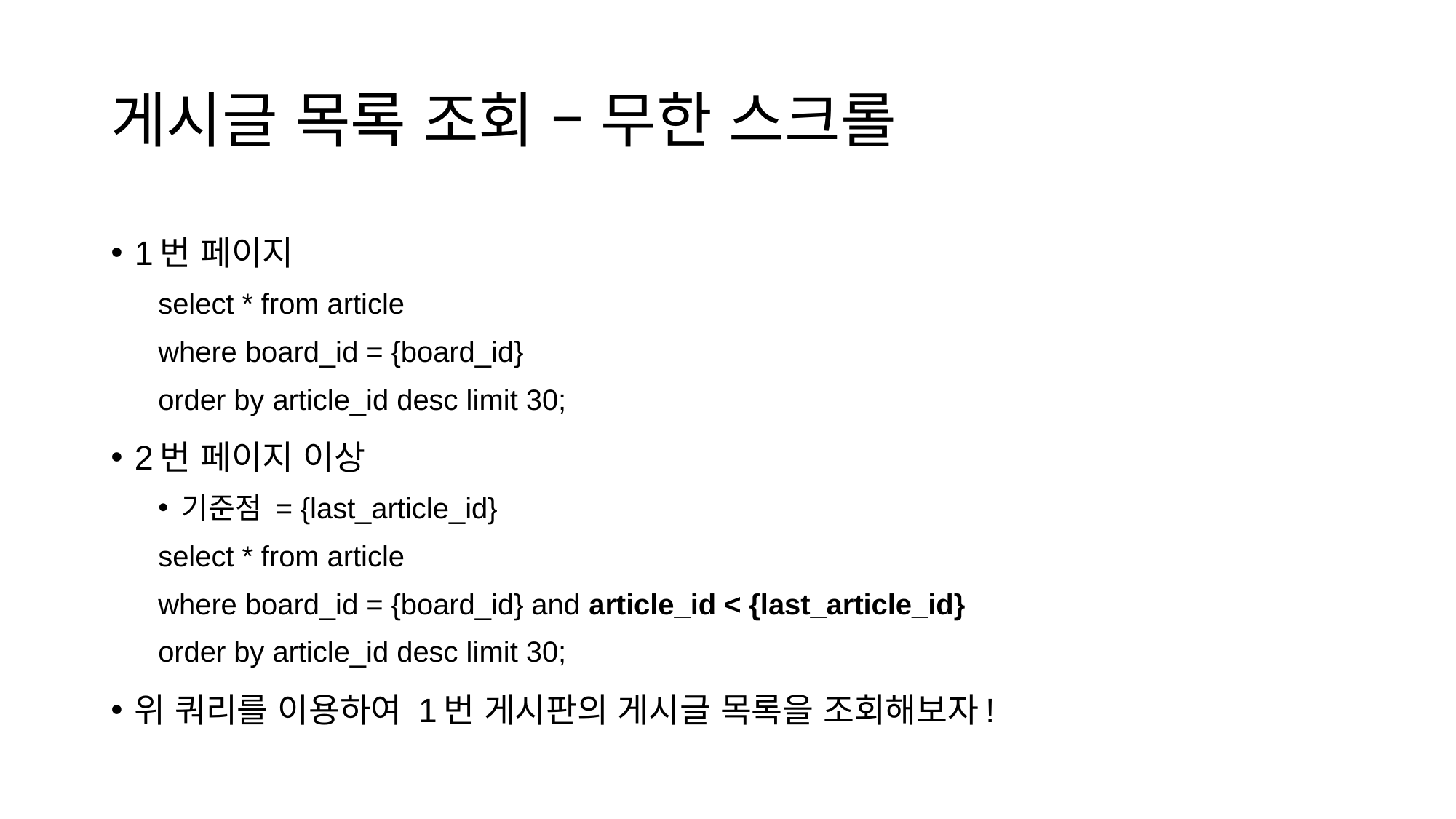

# 게시글 목록 조회 – 무한 스크롤
1번 페이지
select * from article
where board_id = {board_id}
order by article_id desc limit 30;
2번 페이지 이상
기준점 = {last_article_id}
select * from article
where board_id = {board_id} and article_id < {last_article_id}
order by article_id desc limit 30;
위 쿼리를 이용하여 1번 게시판의 게시글 목록을 조회해보자!